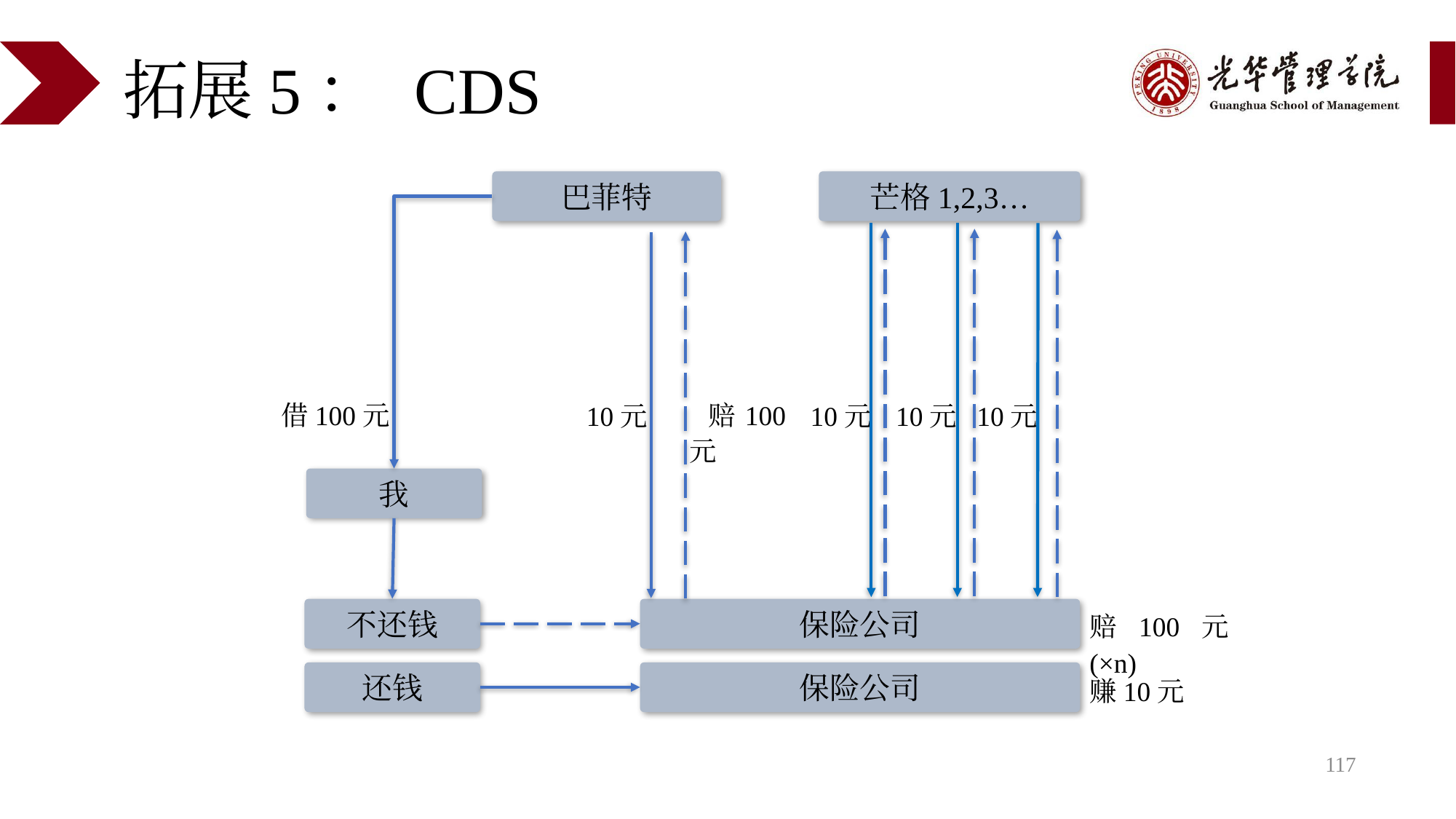

# 拓展5： CDS
芒格1,2,3…
10元
10元
10元
巴菲特
借100元
 赔100元
10元
我
不还钱
保险公司
赔100元(×n)
还钱
保险公司
赚10元
117